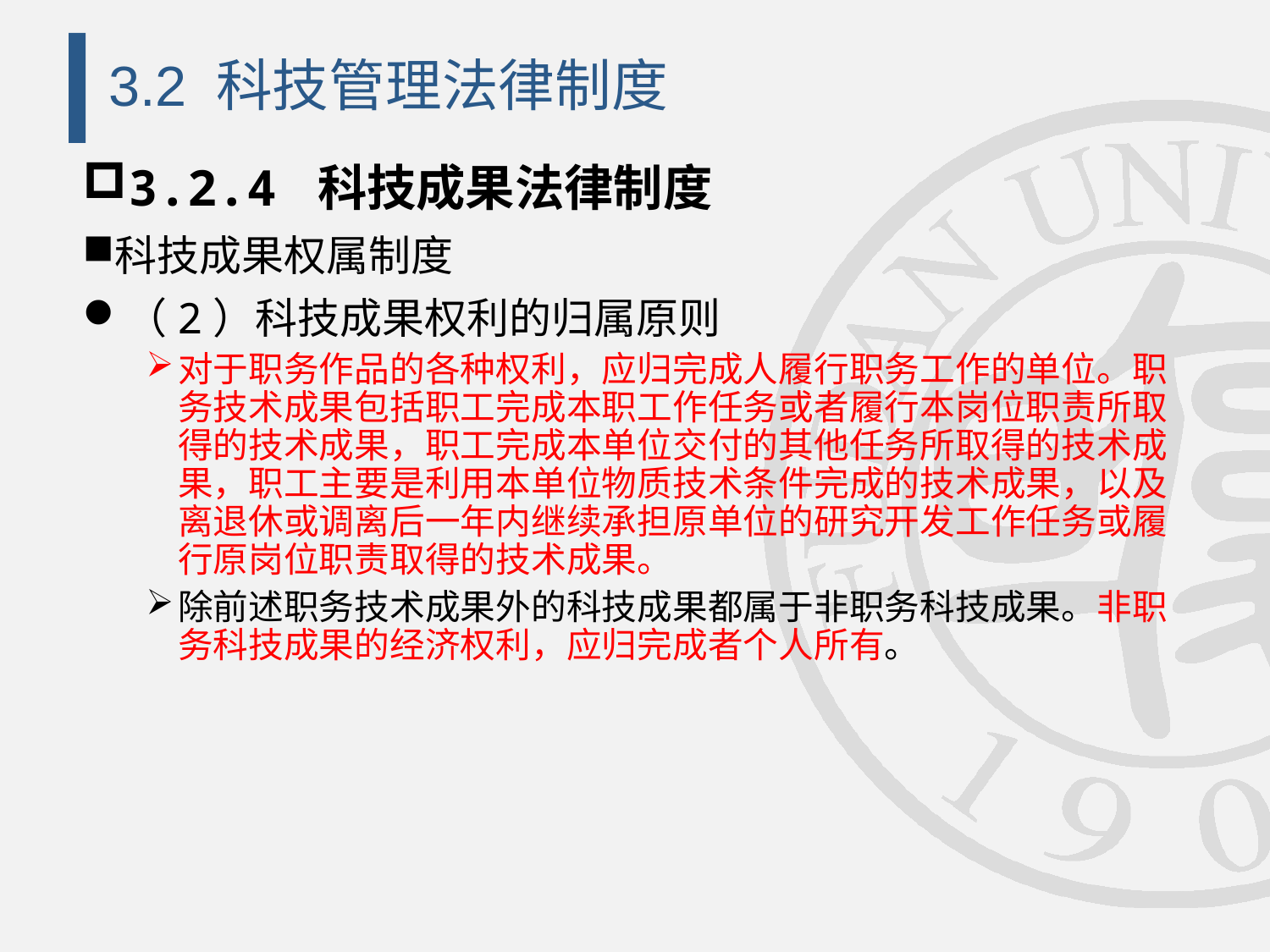

# 3.2 科技管理法律制度
3.2.4 科技成果法律制度
科技成果权属制度
（2）科技成果权利的归属原则
对于职务作品的各种权利，应归完成人履行职务工作的单位。职务技术成果包括职工完成本职工作任务或者履行本岗位职责所取得的技术成果，职工完成本单位交付的其他任务所取得的技术成果，职工主要是利用本单位物质技术条件完成的技术成果，以及离退休或调离后一年内继续承担原单位的研究开发工作任务或履行原岗位职责取得的技术成果。
除前述职务技术成果外的科技成果都属于非职务科技成果。非职务科技成果的经济权利，应归完成者个人所有。